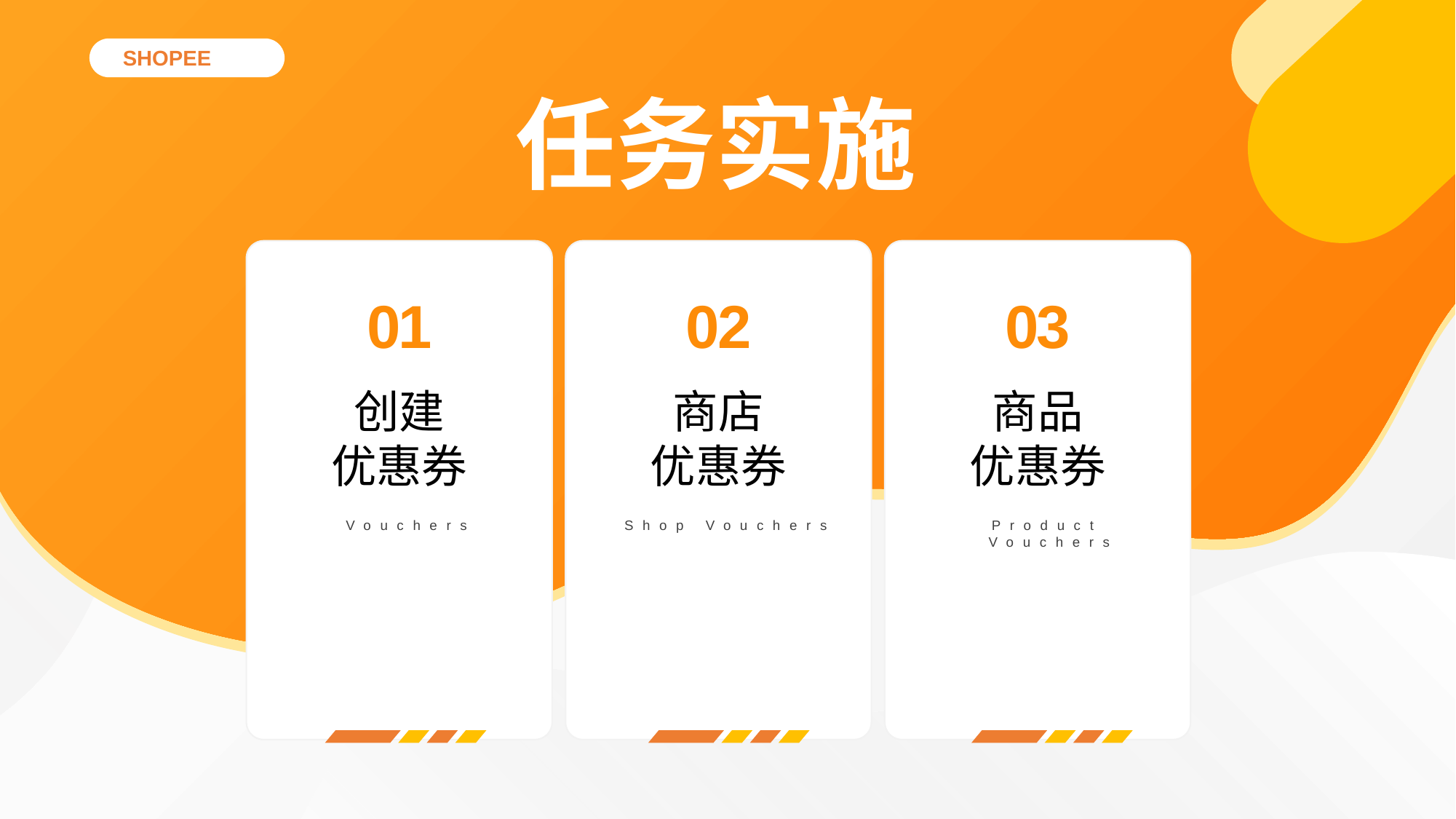

SHOPEE
任务实施

01
02
03
创建
优惠券
商店
优惠券
商品
优惠券
Vouchers
Shop Vouchers
Product
 Vouchers